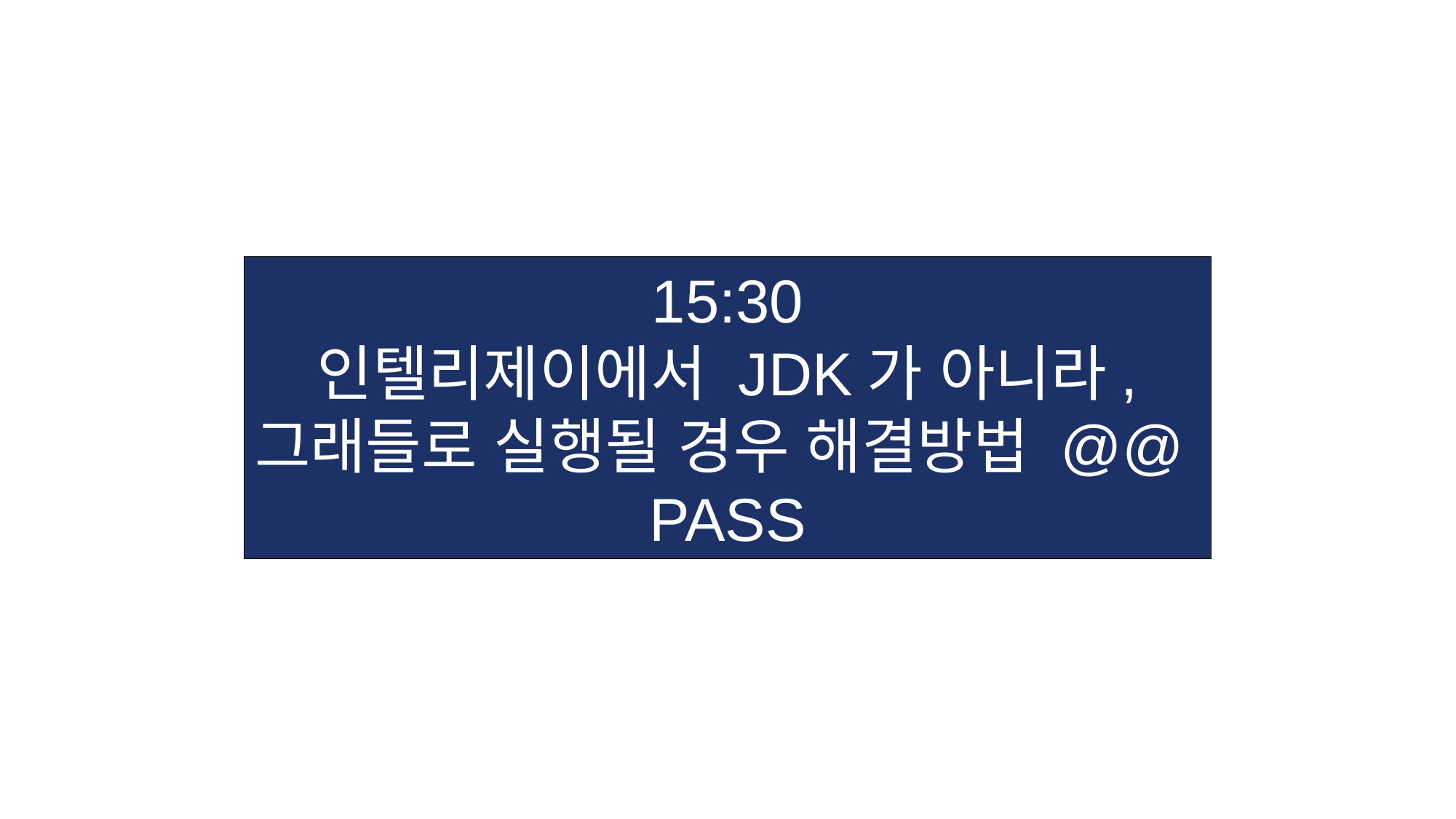

15:30
인텔리제이에서 JDK가 아니라,
그래들로 실행될 경우 해결방법 @@
PASS